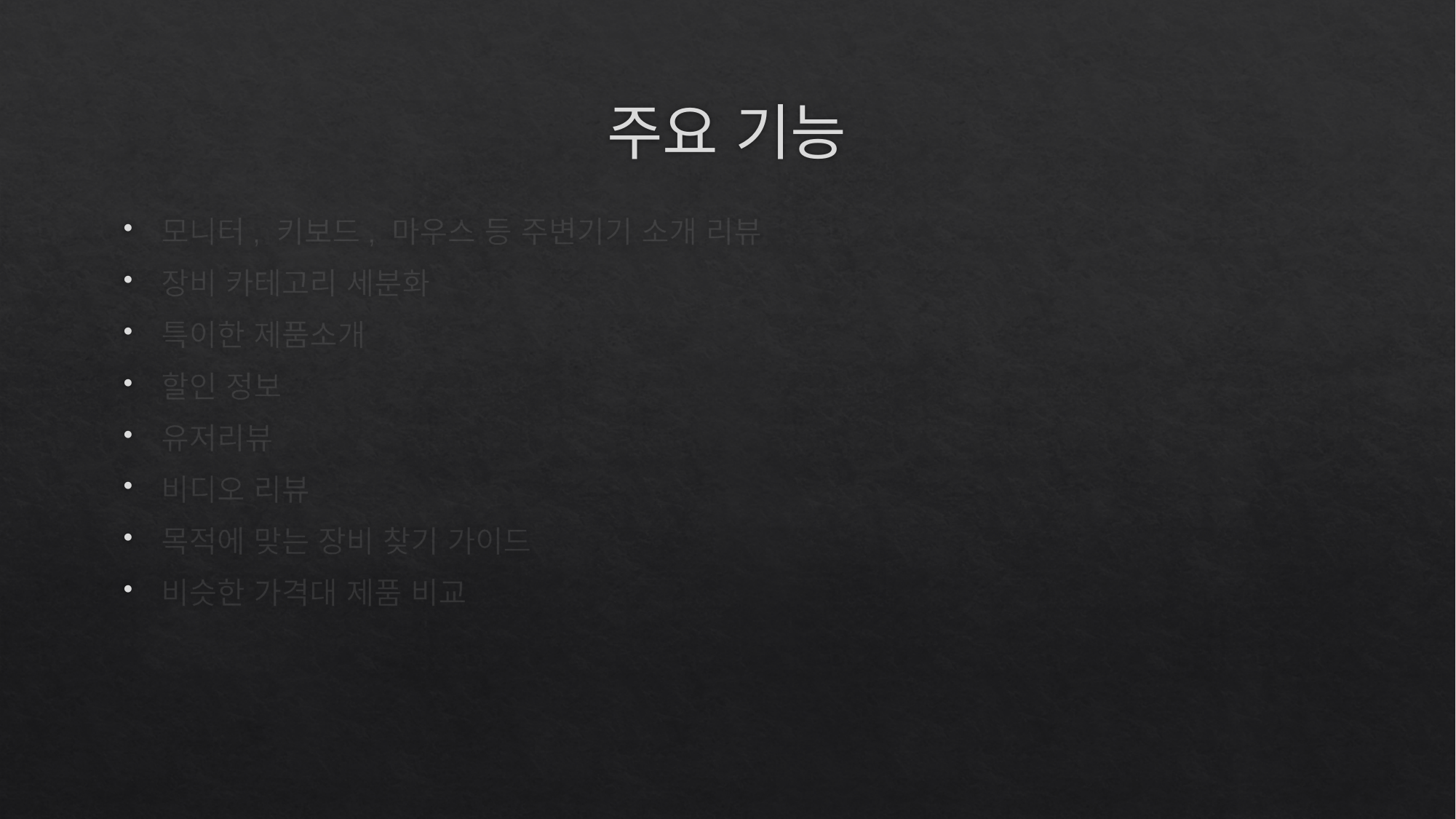

# 주요 기능
모니터, 키보드, 마우스 등 주변기기 소개 리뷰
장비 카테고리 세분화
특이한 제품소개
할인 정보
유저리뷰
비디오 리뷰
목적에 맞는 장비 찾기 가이드
비슷한 가격대 제품 비교